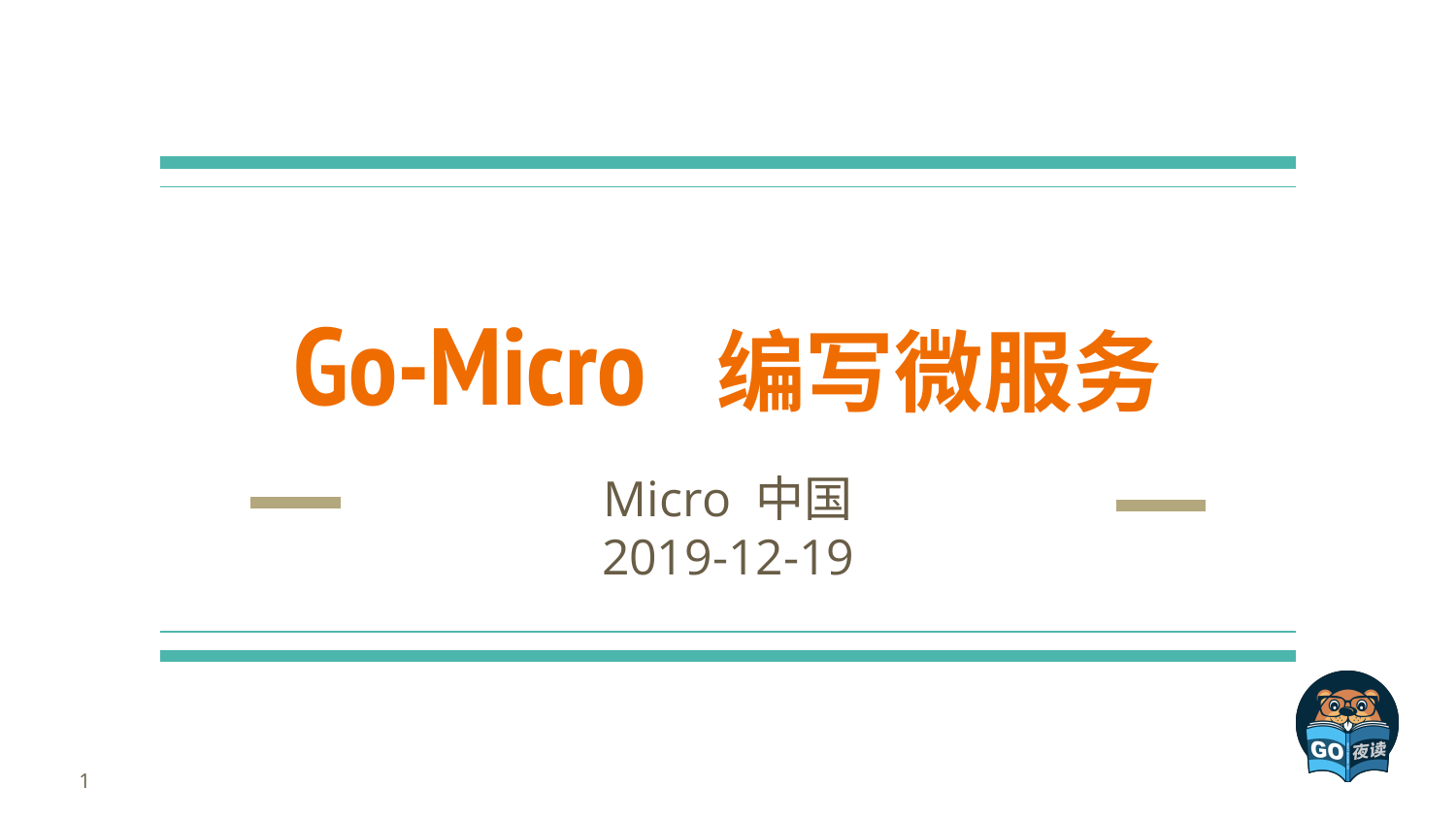

# Go-Micro  编写微服务
Micro 中国
2019-12-19
1